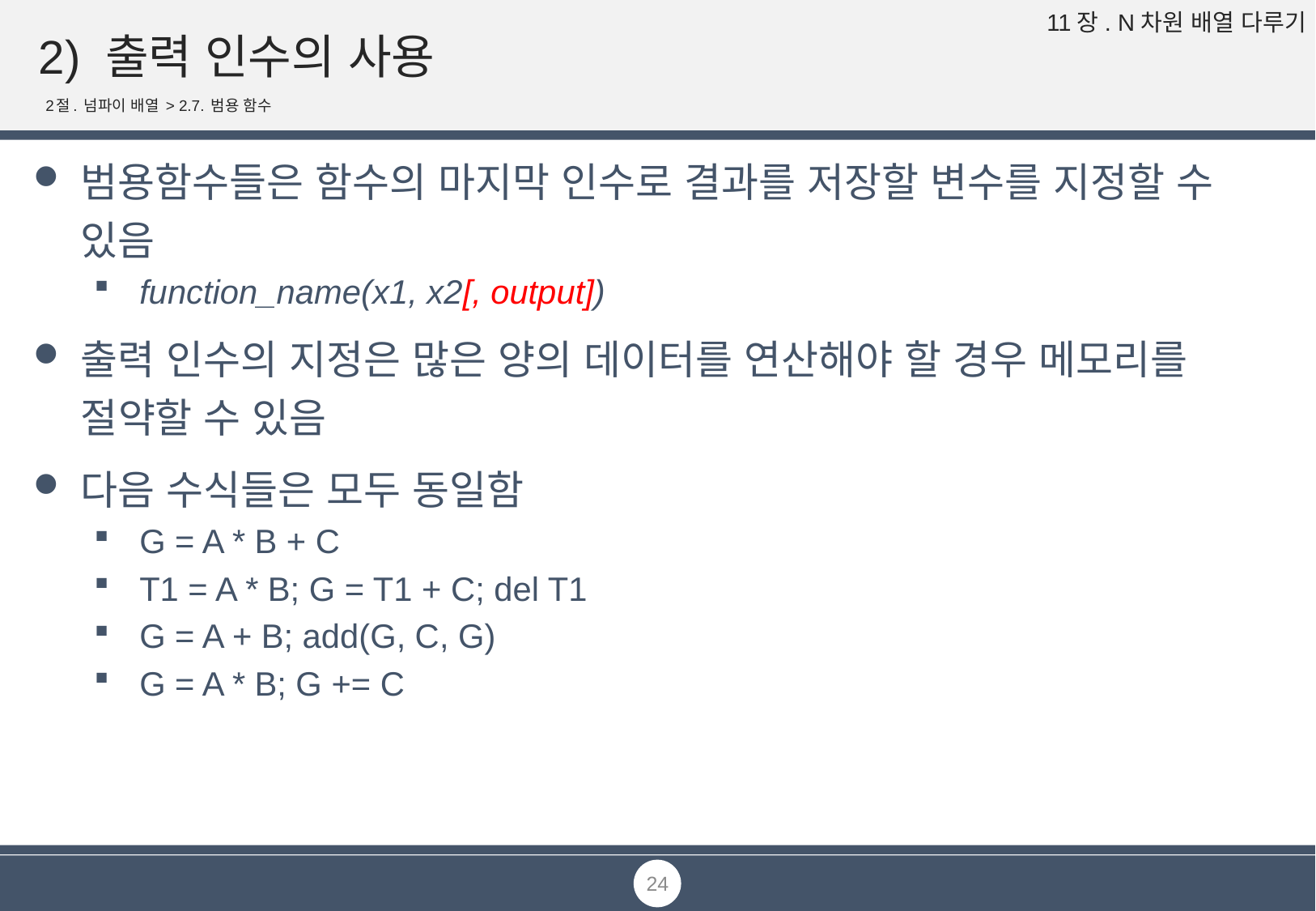

# 2) 출력 인수의 사용
2절. 넘파이 배열 > 2.7. 범용 함수
범용함수들은 함수의 마지막 인수로 결과를 저장할 변수를 지정할 수 있음
function_name(x1, x2[, output])
출력 인수의 지정은 많은 양의 데이터를 연산해야 할 경우 메모리를 절약할 수 있음
다음 수식들은 모두 동일함
G = A * B + C
T1 = A * B; G = T1 + C; del T1
G = A + B; add(G, C, G)
G = A * B; G += C

24